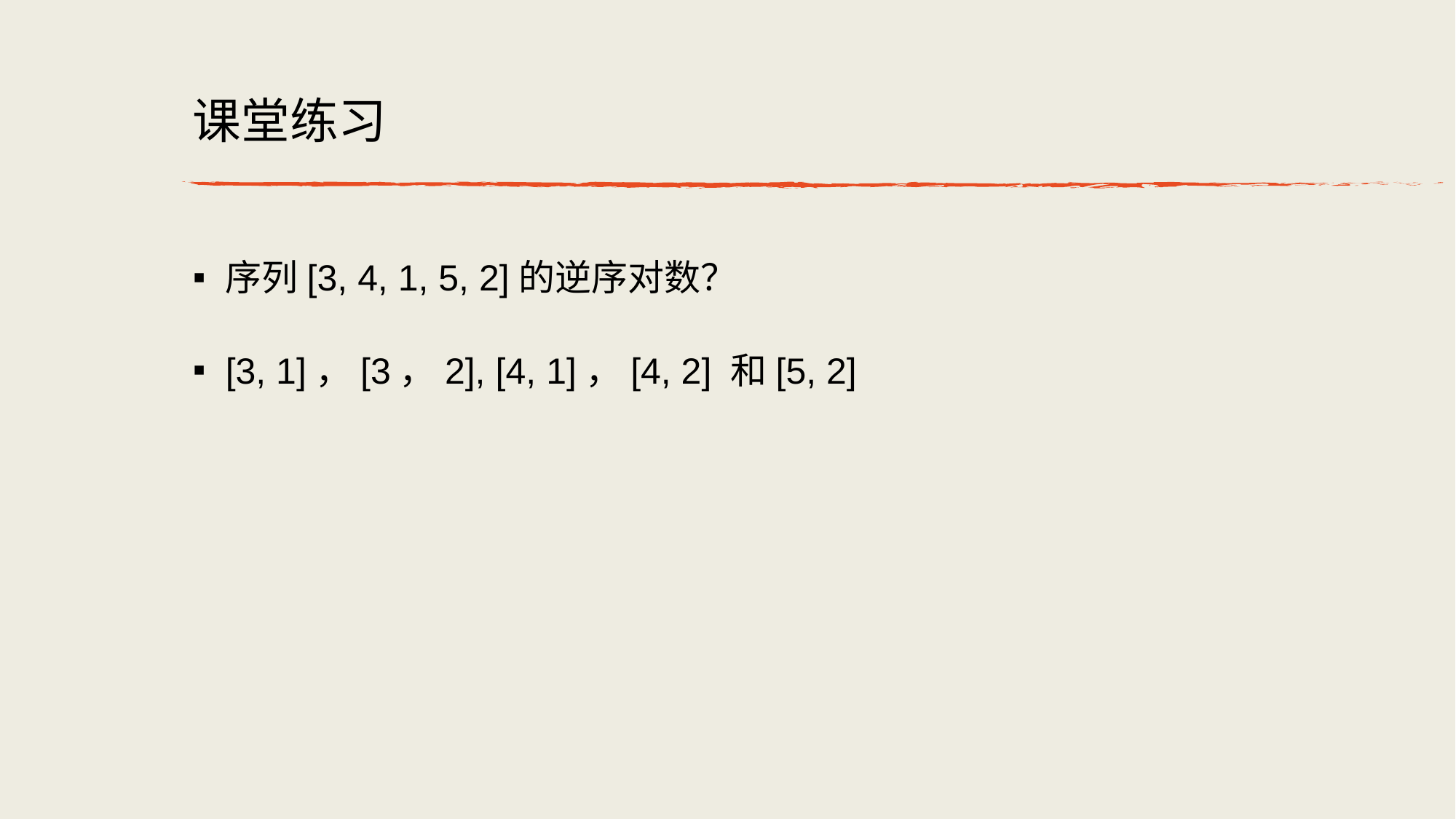

# 课堂练习
序列[3, 4, 1, 5, 2]的逆序对数？
[3, 1]，[3，2], [4, 1]，[4, 2] 和[5, 2]